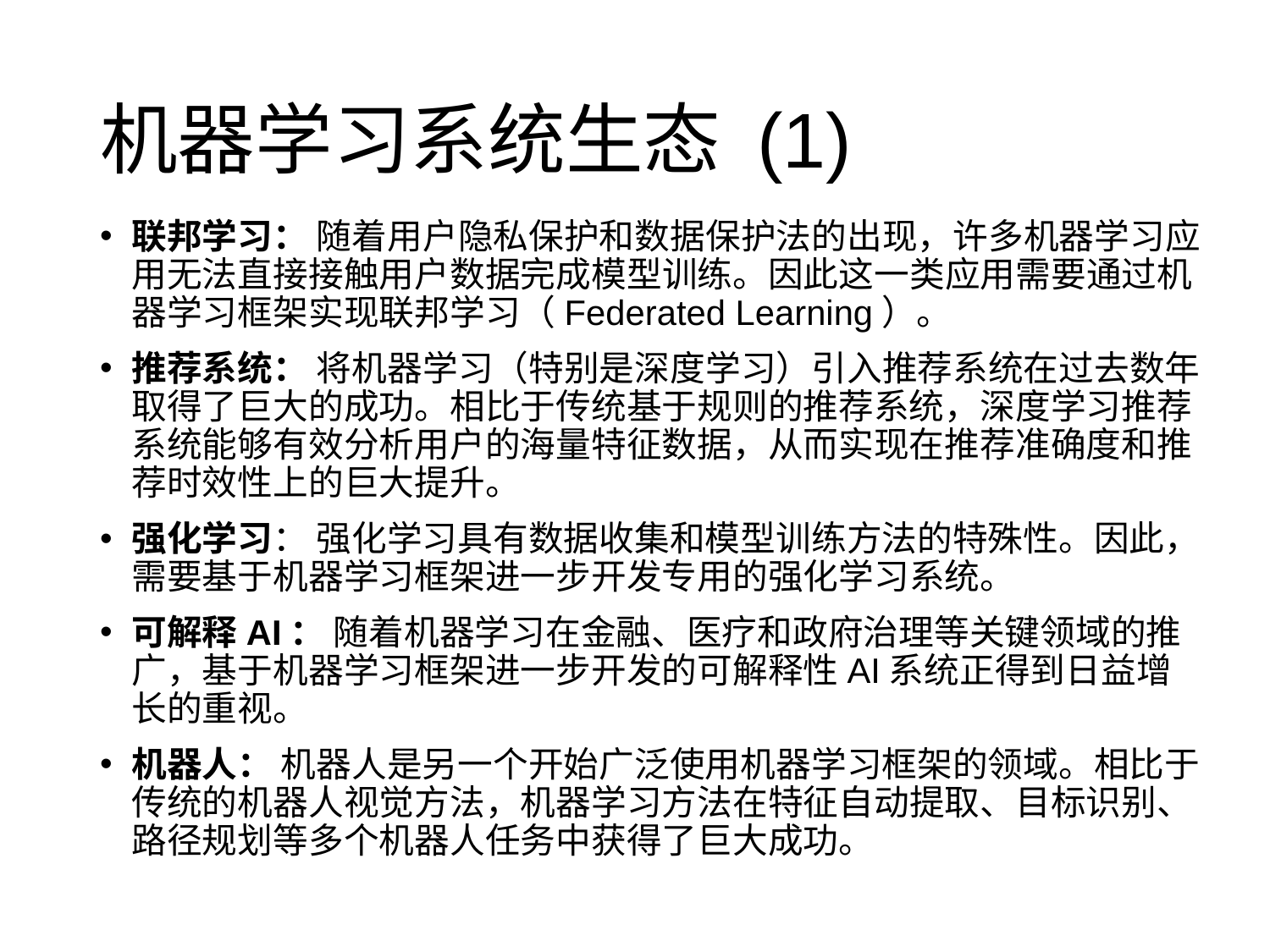

机器学习系统生态 (1)
联邦学习： 随着用户隐私保护和数据保护法的出现，许多机器学习应用无法直接接触用户数据完成模型训练。因此这一类应用需要通过机器学习框架实现联邦学习（Federated Learning）。
推荐系统： 将机器学习（特别是深度学习）引入推荐系统在过去数年取得了巨大的成功。相比于传统基于规则的推荐系统，深度学习推荐系统能够有效分析用户的海量特征数据，从而实现在推荐准确度和推荐时效性上的巨大提升。
强化学习： 强化学习具有数据收集和模型训练方法的特殊性。因此，需要基于机器学习框架进一步开发专用的强化学习系统。
可解释AI： 随着机器学习在金融、医疗和政府治理等关键领域的推广，基于机器学习框架进一步开发的可解释性AI系统正得到日益增长的重视。
机器人： 机器人是另一个开始广泛使用机器学习框架的领域。相比于传统的机器人视觉方法，机器学习方法在特征自动提取、目标识别、路径规划等多个机器人任务中获得了巨大成功。